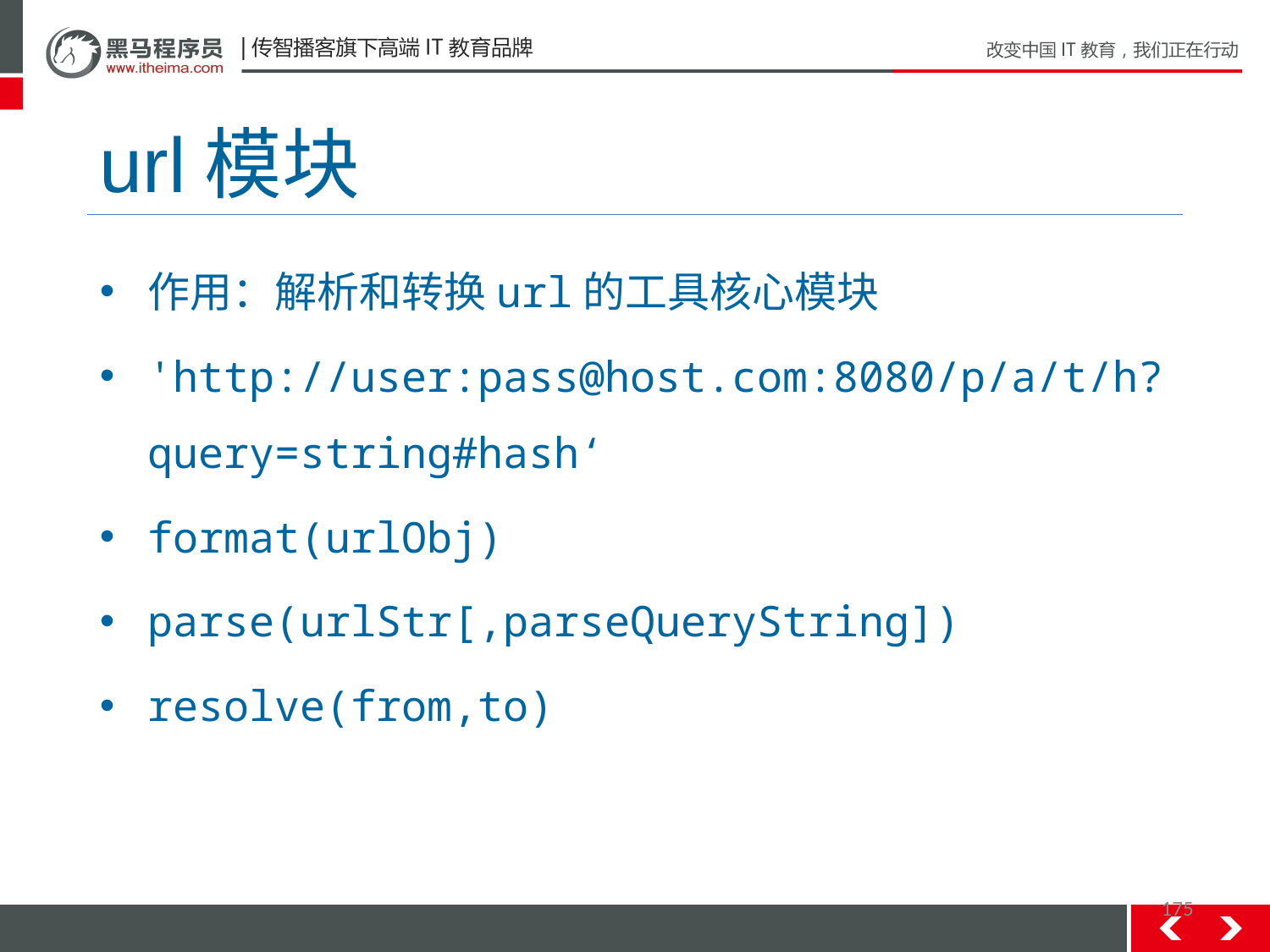

# url模块
作用：解析和转换url的工具核心模块
'http://user:pass@host.com:8080/p/a/t/h?query=string#hash‘
format(urlObj)
parse(urlStr[,parseQueryString])
resolve(from,to)

175